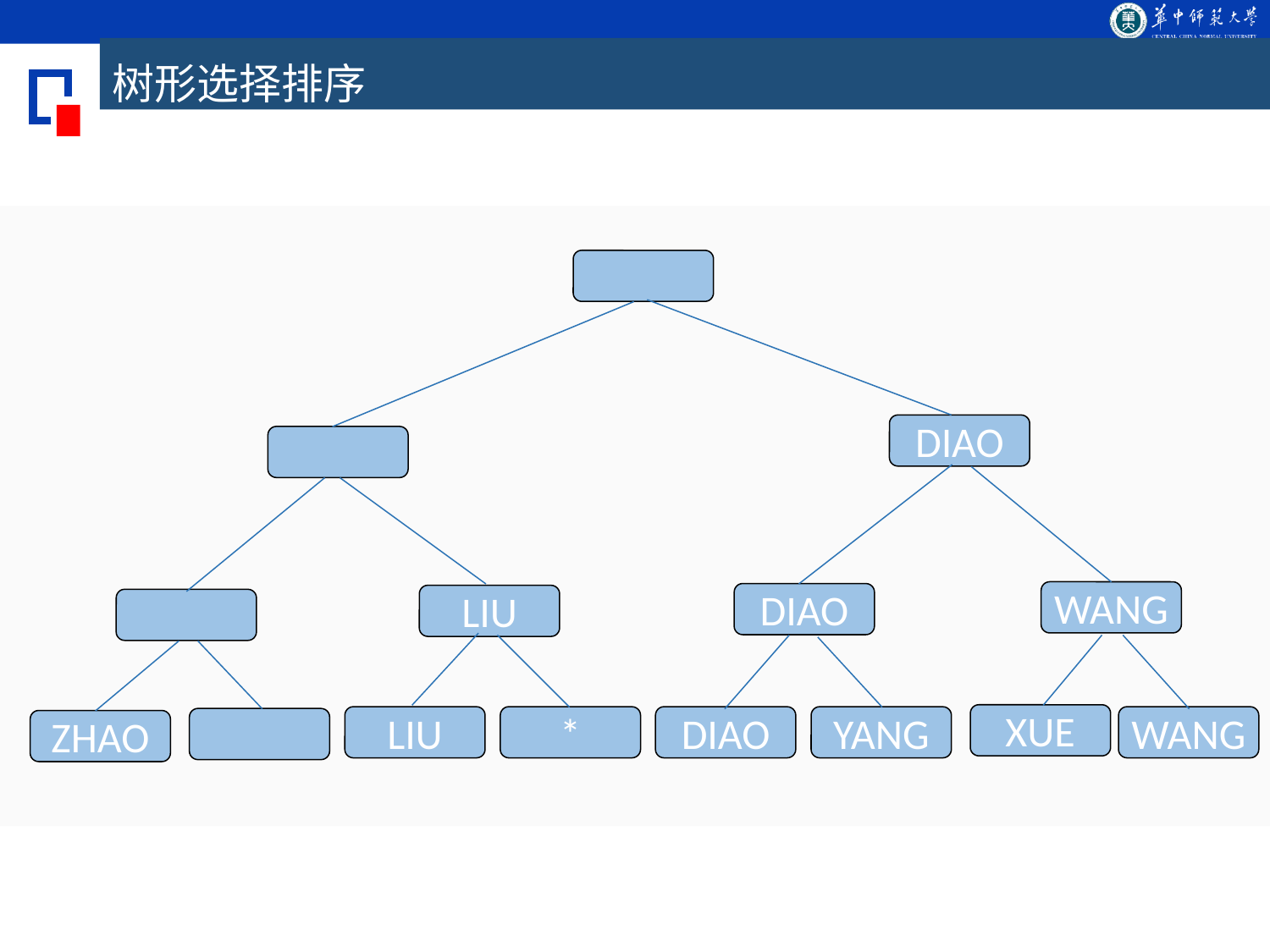

树形选择排序

DIAO

WANG
DIAO
LIU

XUE
LIU
*
DIAO
YANG
WANG

ZHAO